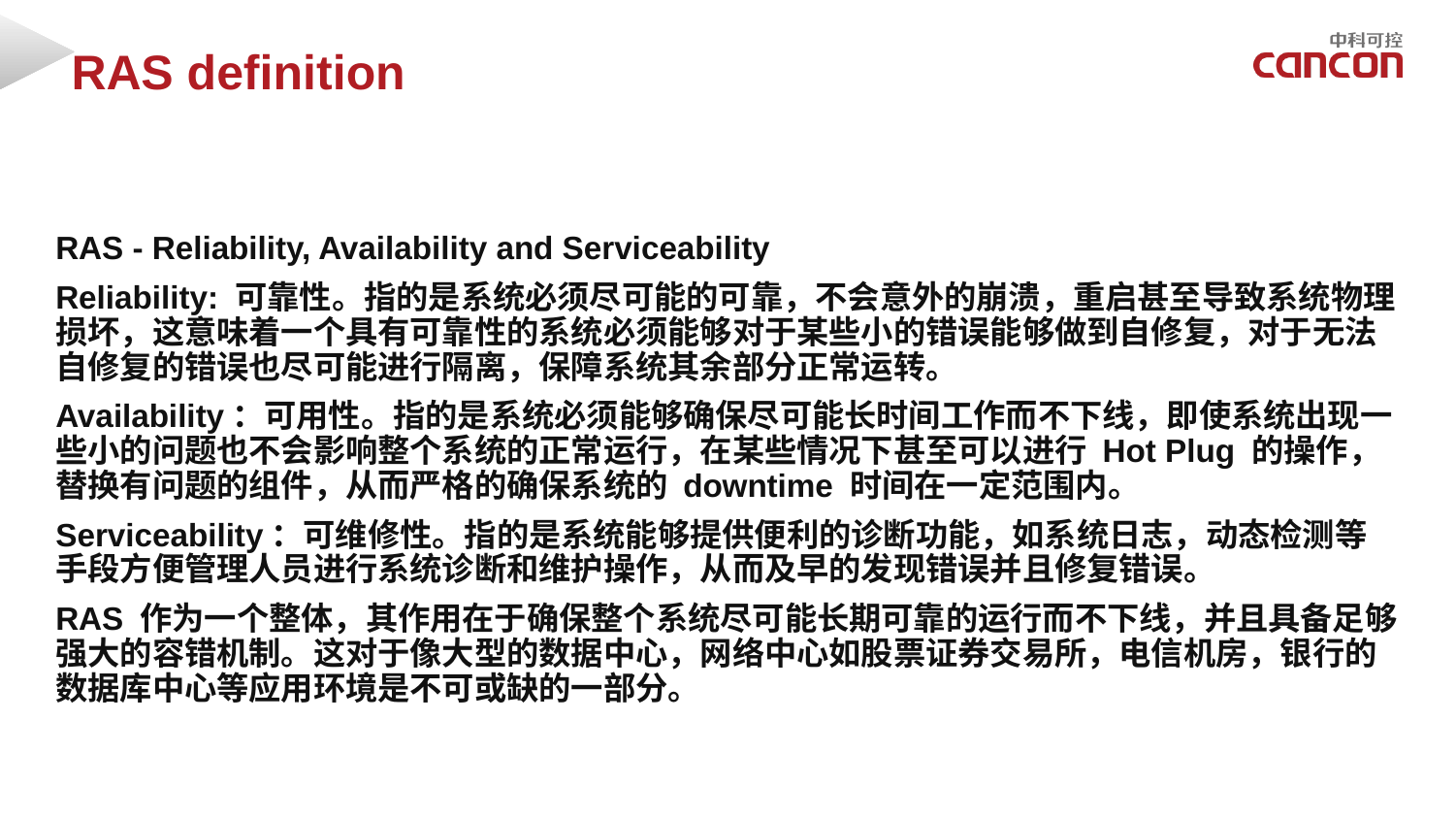

RAS definition
#

RAS - Reliability, Availability and Serviceability
Reliability: 可靠性。指的是系统必须尽可能的可靠，不会意外的崩溃，重启甚至导致系统物理损坏，这意味着一个具有可靠性的系统必须能够对于某些小的错误能够做到自修复，对于无法自修复的错误也尽可能进行隔离，保障系统其余部分正常运转。
Availability：可用性。指的是系统必须能够确保尽可能长时间工作而不下线，即使系统出现一些小的问题也不会影响整个系统的正常运行，在某些情况下甚至可以进行 Hot Plug 的操作，替换有问题的组件，从而严格的确保系统的 downtime 时间在一定范围内。
Serviceability：可维修性。指的是系统能够提供便利的诊断功能，如系统日志，动态检测等手段方便管理人员进行系统诊断和维护操作，从而及早的发现错误并且修复错误。
RAS 作为一个整体，其作用在于确保整个系统尽可能长期可靠的运行而不下线，并且具备足够强大的容错机制。这对于像大型的数据中心，网络中心如股票证券交易所，电信机房，银行的数据库中心等应用环境是不可或缺的一部分。